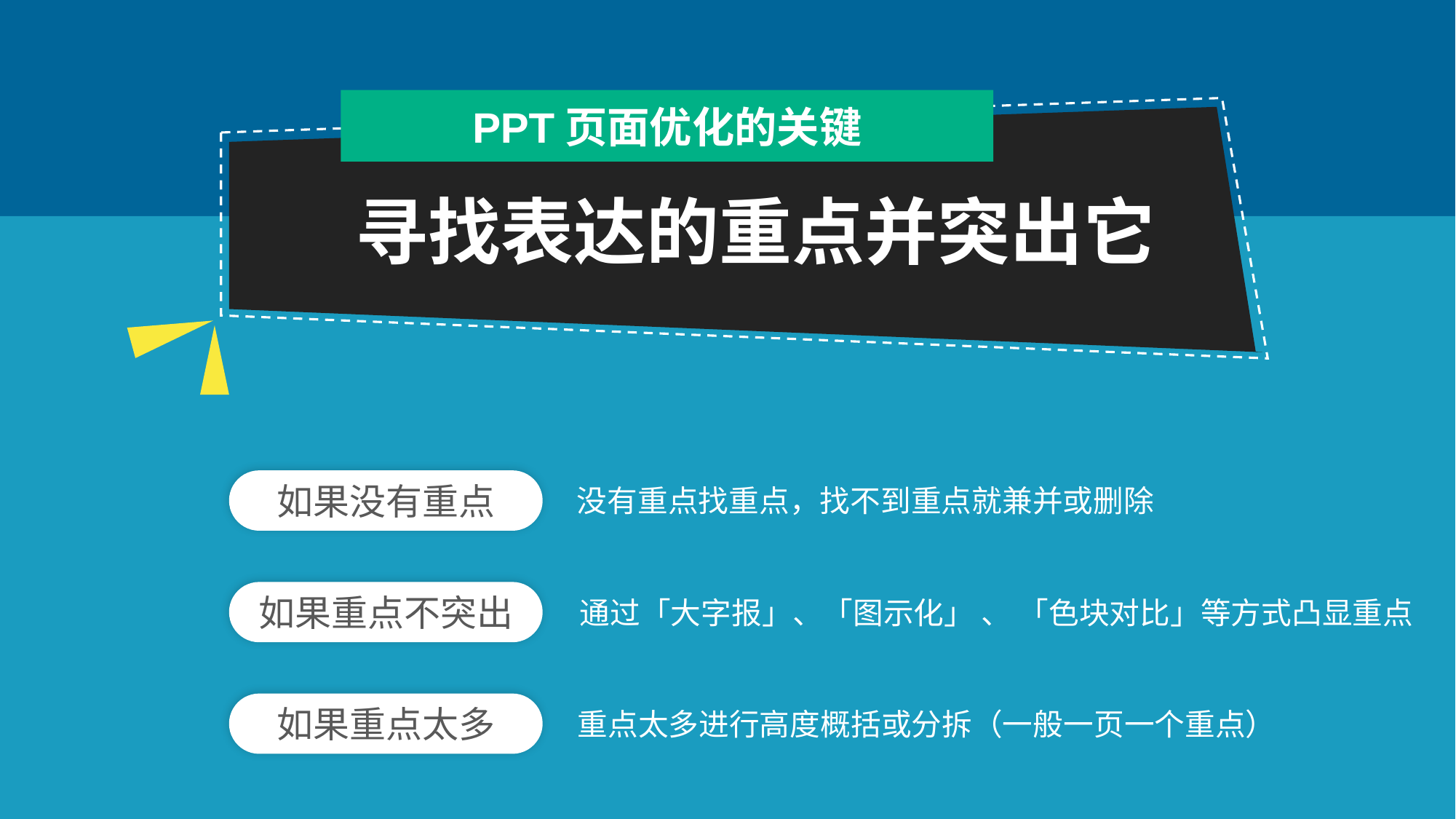

PPT页面优化的关键

寻找表达的重点并突出它

如果没有重点
没有重点找重点，找不到重点就兼并或删除
如果重点不突出
通过「大字报」、「图示化」 、 「色块对比」等方式凸显重点
如果重点太多
重点太多进行高度概括或分拆（一般一页一个重点）